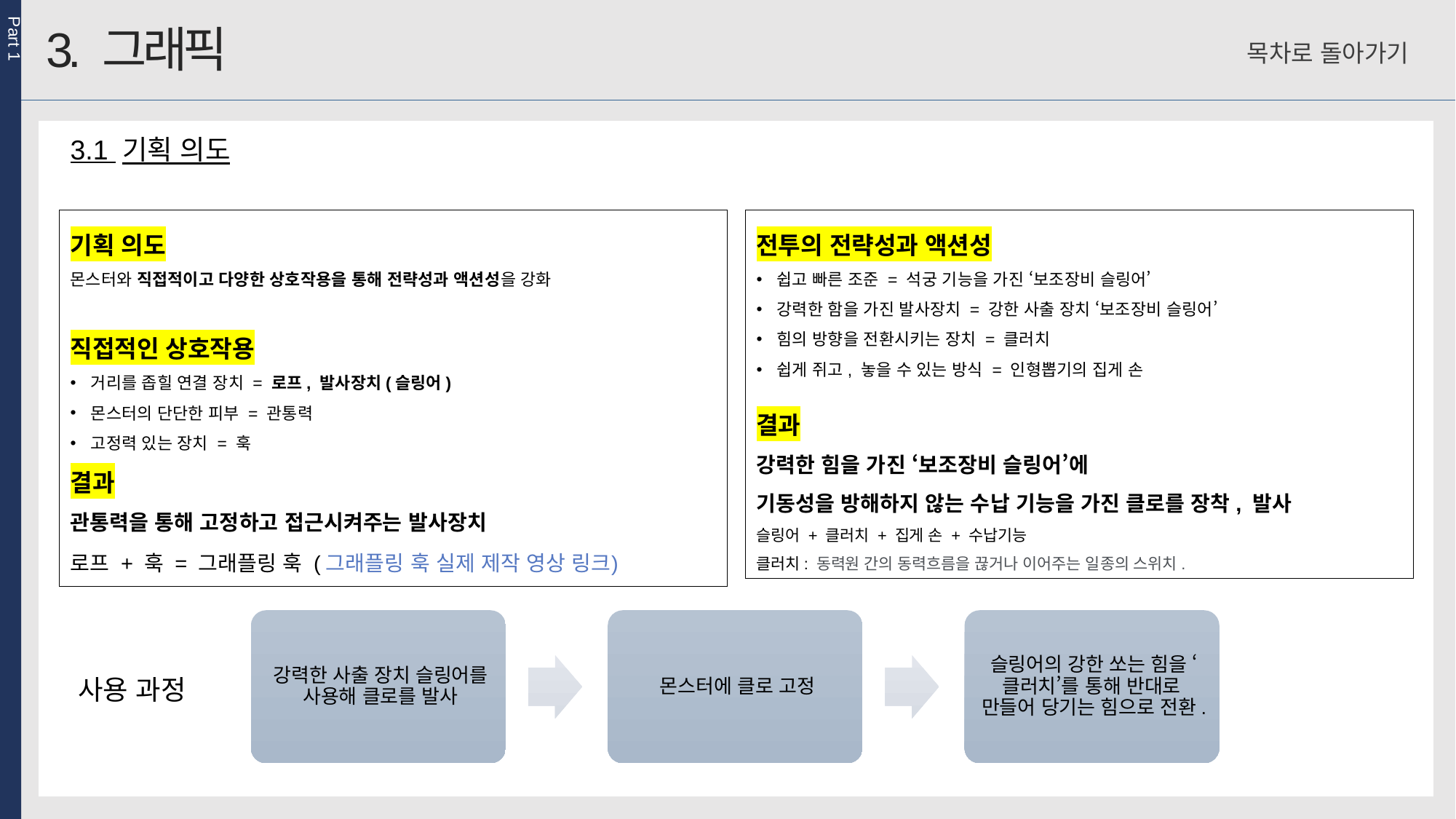

Part 1
3. 그래픽
목차로 돌아가기

3.1 기획 의도
기획 의도
몬스터와 직접적이고 다양한 상호작용을 통해 전략성과 액션성을 강화

직접적인 상호작용
거리를 좁힐 연결 장치 = 로프, 발사장치(슬링어)
몬스터의 단단한 피부 = 관통력
고정력 있는 장치 = 훅
결과
관통력을 통해 고정하고 접근시켜주는 발사장치
로프 + 훅 = 그래플링 훅 (그래플링 훅 실제 제작 영상 링크)
전투의 전략성과 액션성
쉽고 빠른 조준 = 석궁 기능을 가진 ‘보조장비 슬링어’
강력한 함을 가진 발사장치 = 강한 사출 장치 ‘보조장비 슬링어’
힘의 방향을 전환시키는 장치 = 클러치
쉽게 쥐고, 놓을 수 있는 방식 = 인형뽑기의 집게 손

결과
강력한 힘을 가진 ‘보조장비 슬링어’에
기동성을 방해하지 않는 수납 기능을 가진 클로를 장착, 발사
슬링어 + 클러치 + 집게 손 + 수납기능
클러치: 동력원 간의 동력흐름을 끊거나 이어주는 일종의 스위치.
강력한 사출 장치 슬링어를 사용해 클로를 발사

몬스터에 클로 고정

슬링어의 강한 쏘는 힘을 ‘클러치’를 통해 반대로
만들어 당기는 힘으로 전환.
사용 과정